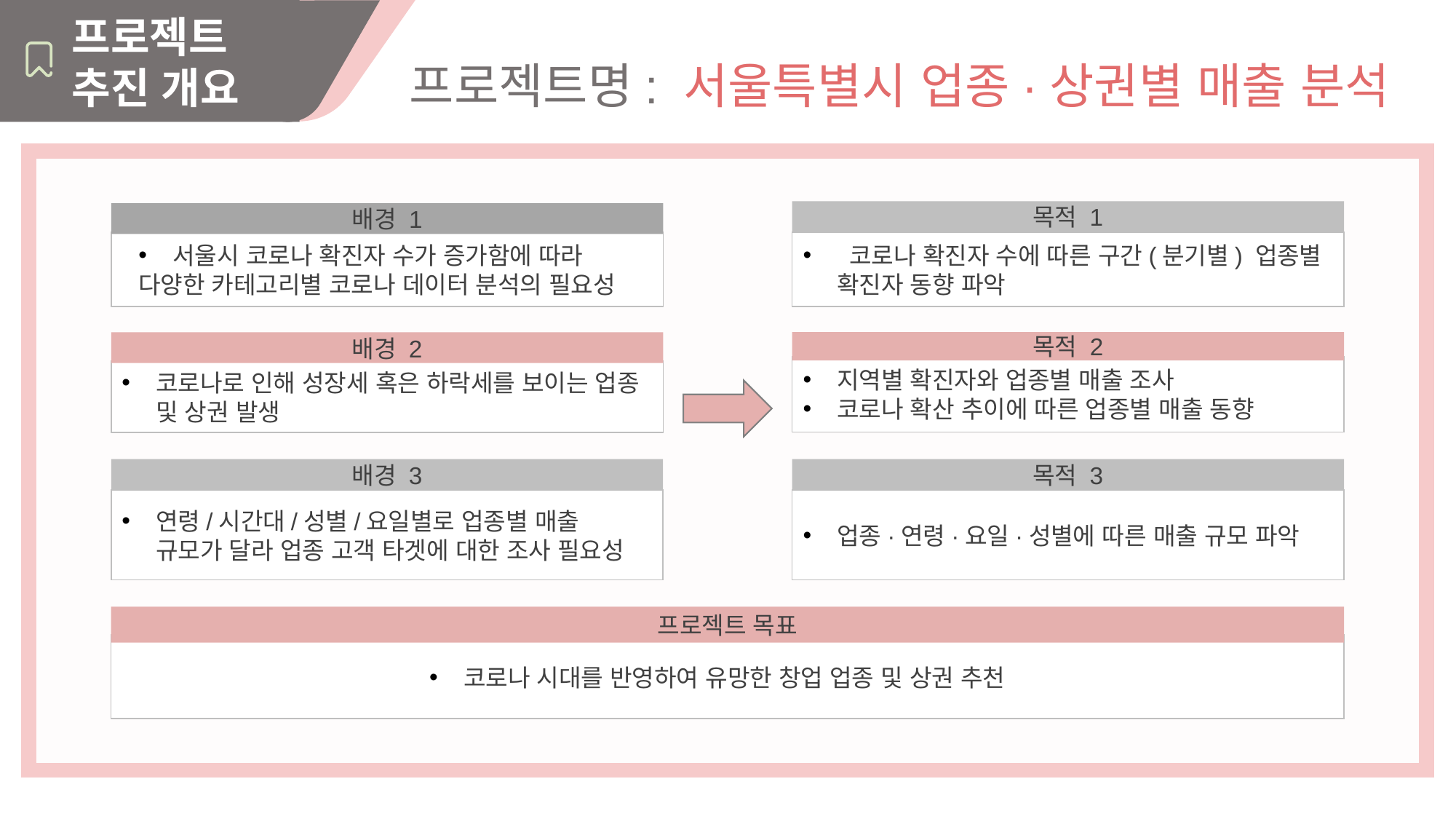

프로젝트 추진 개요

프로젝트명: 서울특별시 업종·상권별 매출 분석

목적 1
배경 1
서울시 코로나 확진자 수가 증가함에 따라
다양한 카테고리별 코로나 데이터 분석의 필요성
 코로나 확진자 수에 따른 구간(분기별) 업종별 확진자 동향 파악
목적 2
배경 2
지역별 확진자와 업종별 매출 조사
코로나 확산 추이에 따른 업종별 매출 동향
코로나로 인해 성장세 혹은 하락세를 보이는 업종 및 상권 발생
배경 3
목적 3
연령/시간대/성별/요일별로 업종별 매출 규모가 달라 업종 고객 타겟에 대한 조사 필요성
업종·연령·요일·성별에 따른 매출 규모 파악
프로젝트 목표
코로나 시대를 반영하여 유망한 창업 업종 및 상권 추천